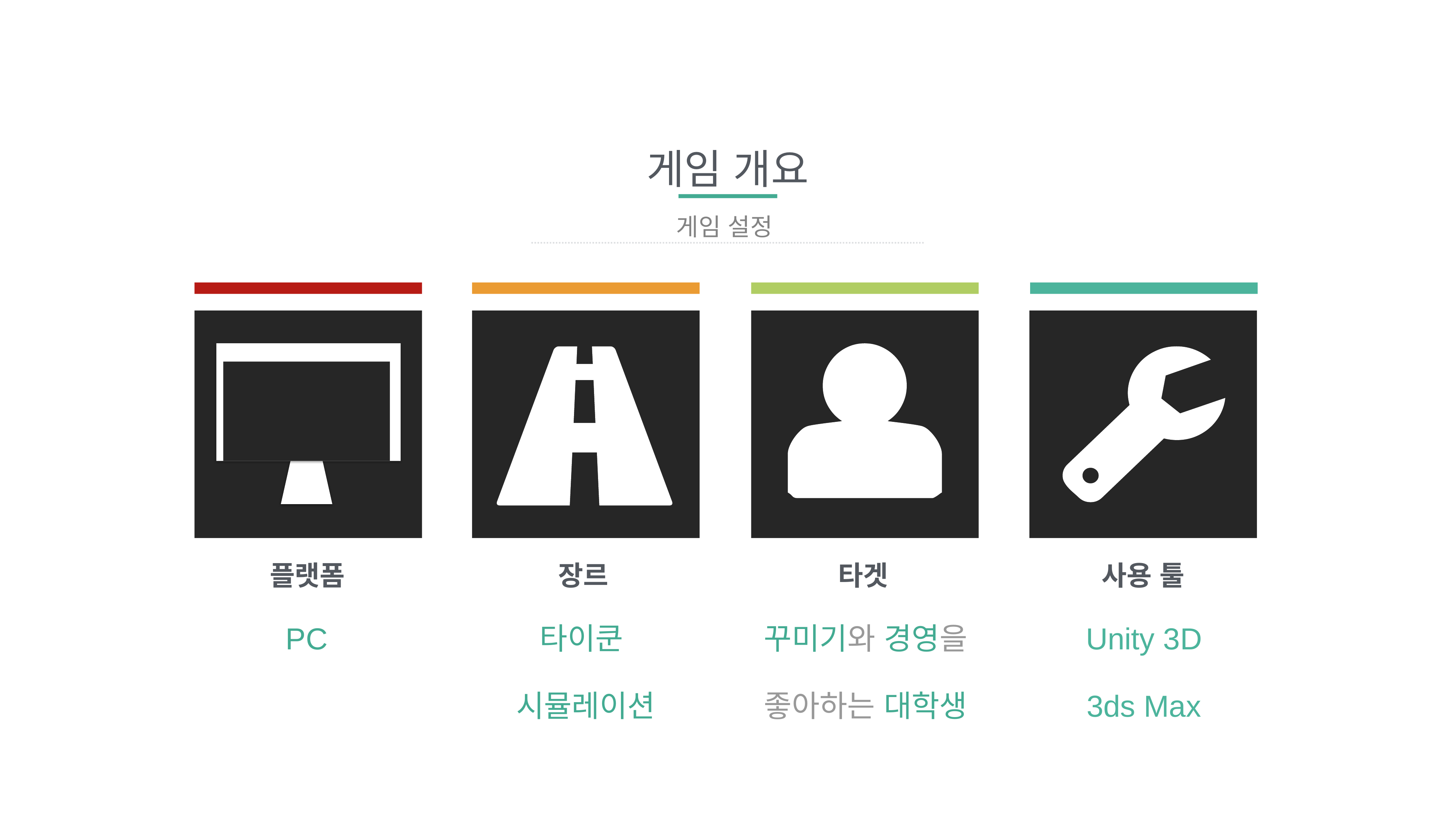

게임 개요

게임 설정

플랫폼
장르
타겟
사용 툴
PC
타이쿤
시뮬레이션
꾸미기와 경영을
좋아하는 대학생
Unity 3D
3ds Max